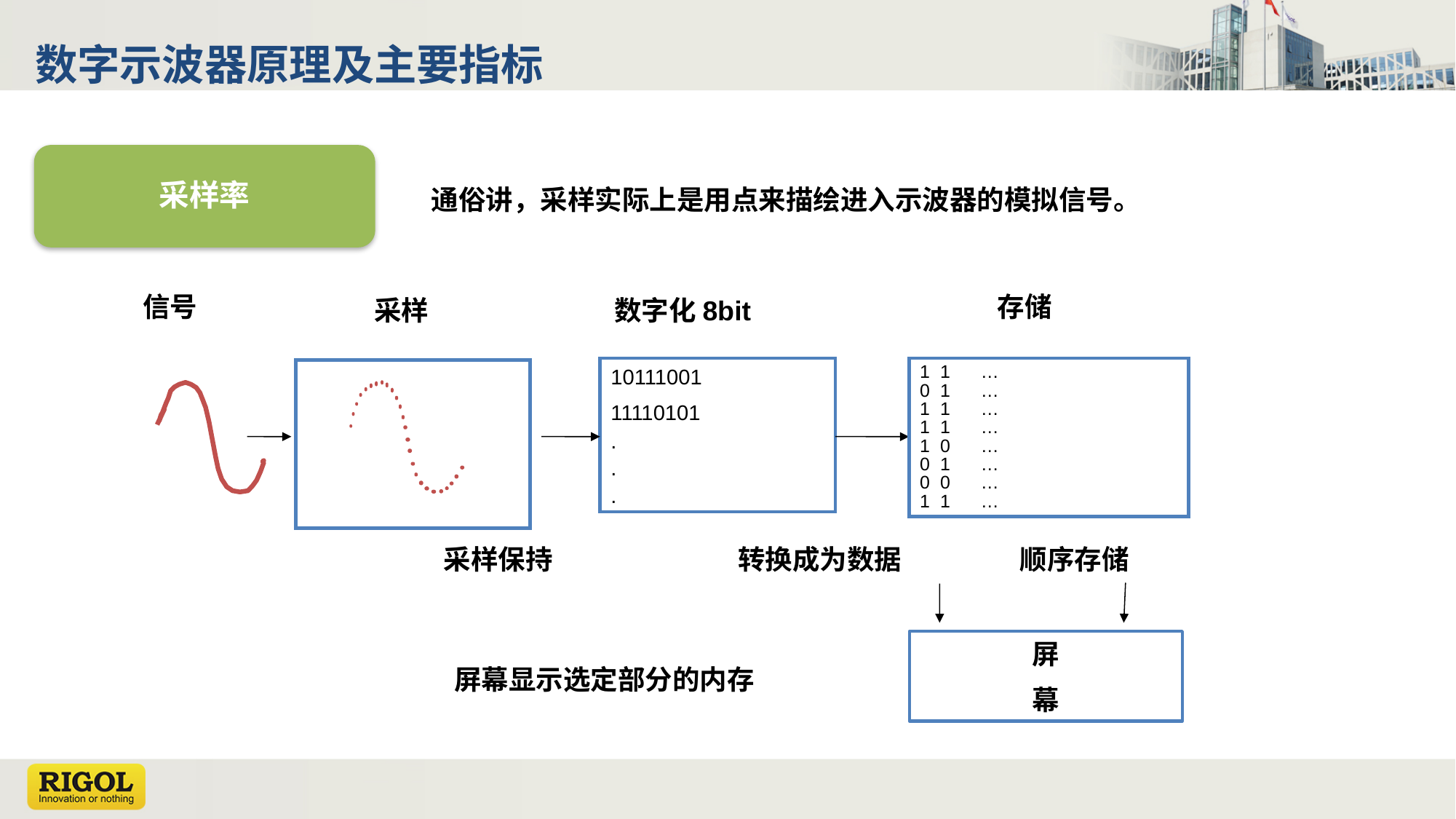

数字示波器原理及主要指标

采样率
通俗讲，采样实际上是用点来描绘进入示波器的模拟信号。
信号
存储
采样
数字化8bit
1  1      …
0  1      …
1  1      …
1  1      …
1  0      …
0  1      …
0  0      …
1  1      …
10111001
11110101
.
.
.

采样保持
转换成为数据
顺序存储

屏
幕
屏幕显示选定部分的内存